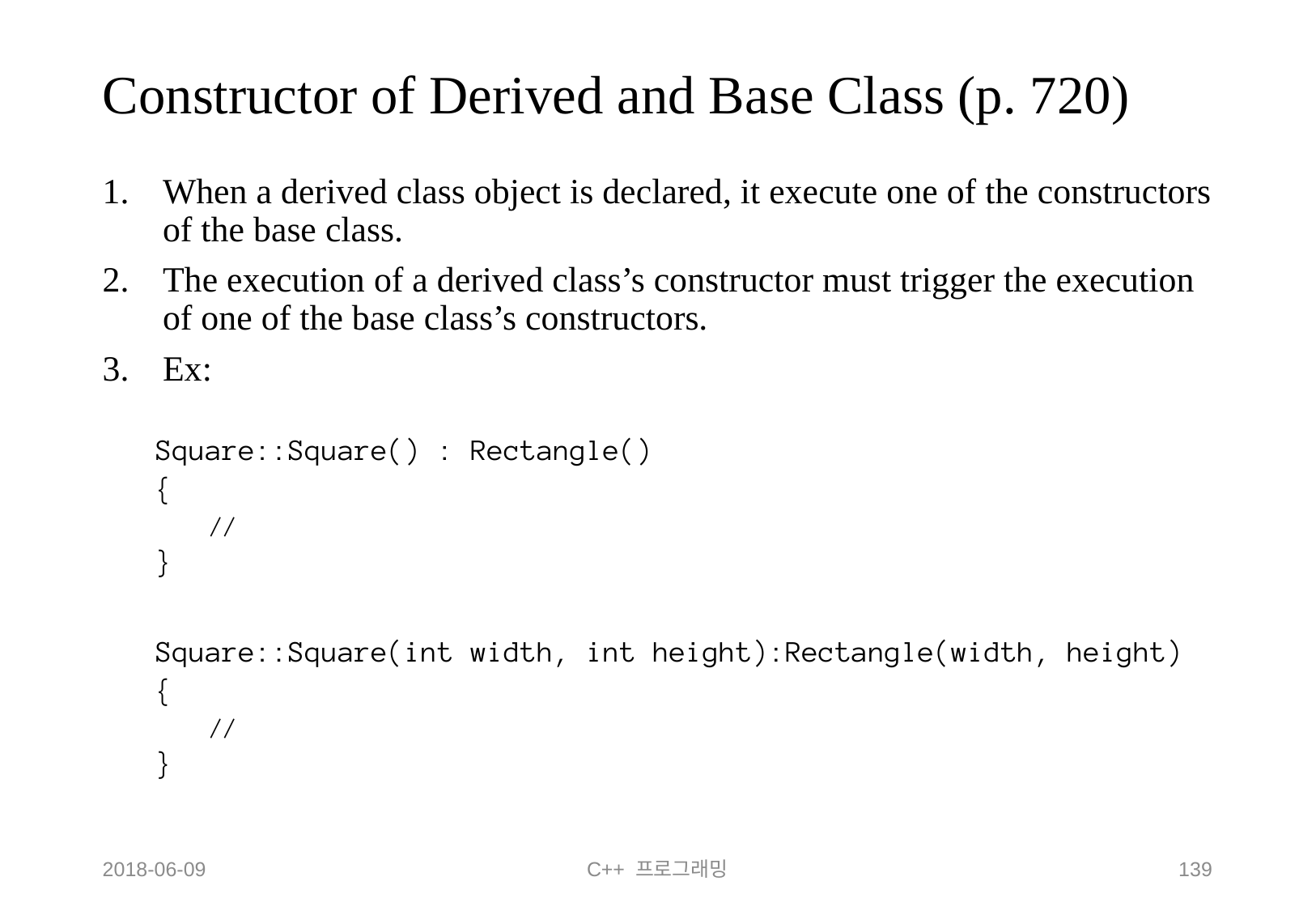

# Constructor of Derived and Base Class (p. 720)
When a derived class object is declared, it execute one of the constructors of the base class.
The execution of a derived class’s constructor must trigger the execution of one of the base class’s constructors.
Ex:

Square::Square() : Rectangle()
{
//
}

Square::Square(int width, int height):Rectangle(width, height)
{
//
}
2018-06-09
C++ 프로그래밍
139